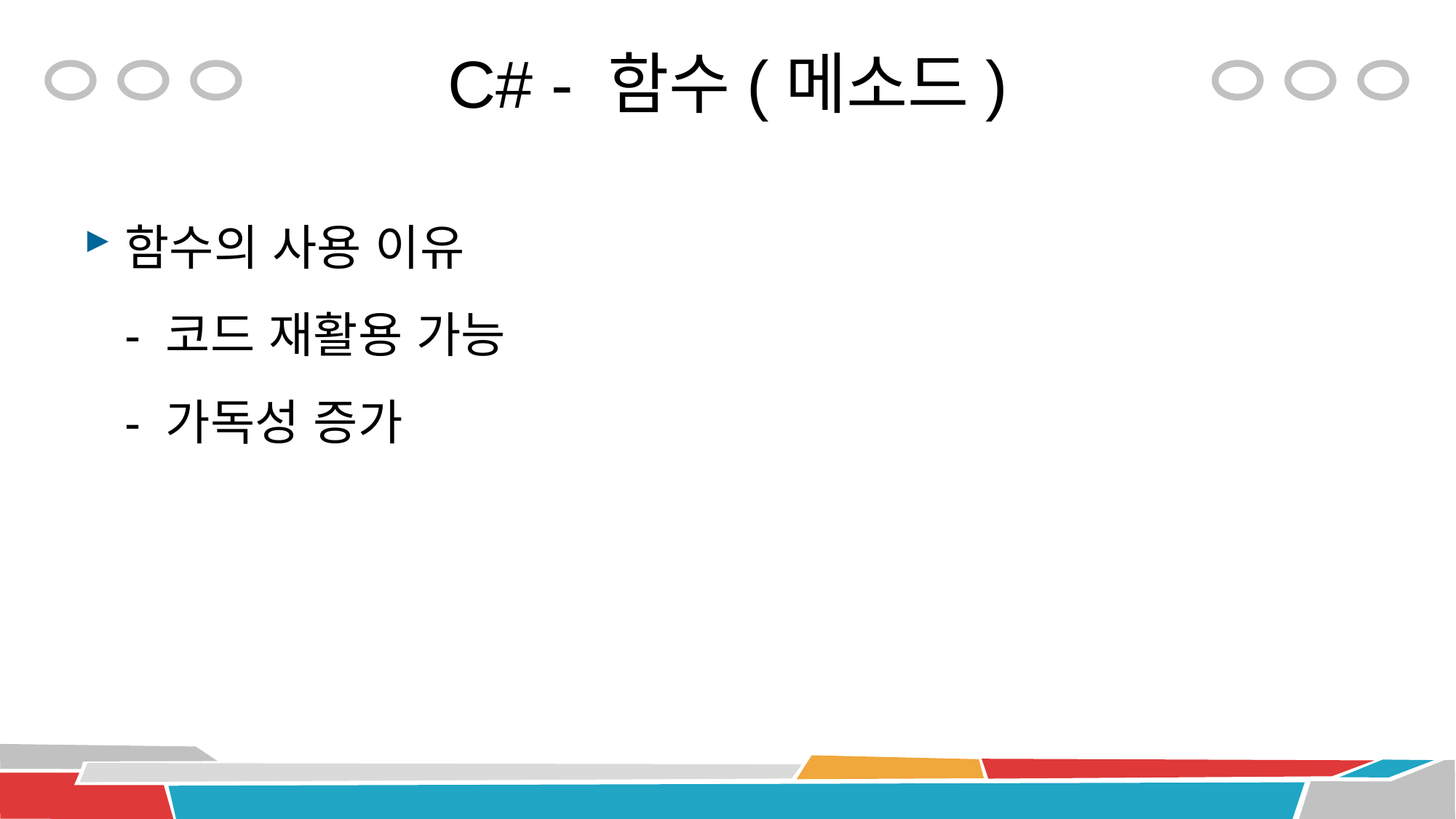

# C# - 함수(메소드)
함수의 사용 이유
- 코드 재활용 가능
- 가독성 증가